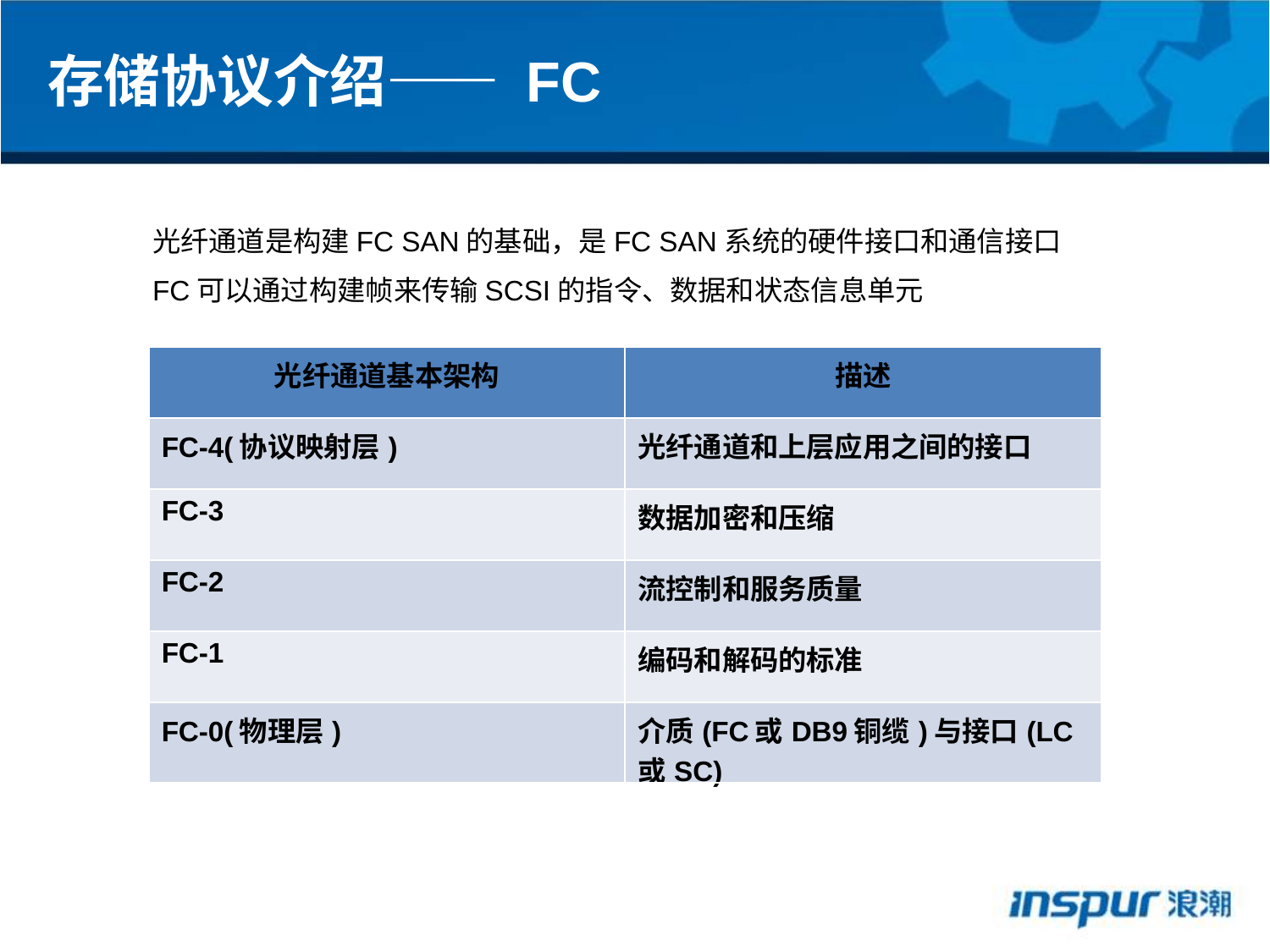

存储协议介绍—— FC
光纤通道是构建FC SAN的基础，是FC SAN系统的硬件接口和通信接口
FC可以通过构建帧来传输SCSI的指令、数据和状态信息单元

| 光纤通道基本架构 | 描述 |
| --- | --- |
| FC-4(协议映射层) | 光纤通道和上层应用之间的接口 |
| FC-3 | 数据加密和压缩 |
| FC-2 | 流控制和服务质量 |
| FC-1 | 编码和解码的标准 |
| FC-0(物理层) | 介质(FC或DB9铜缆)与接口(LC或SC) |